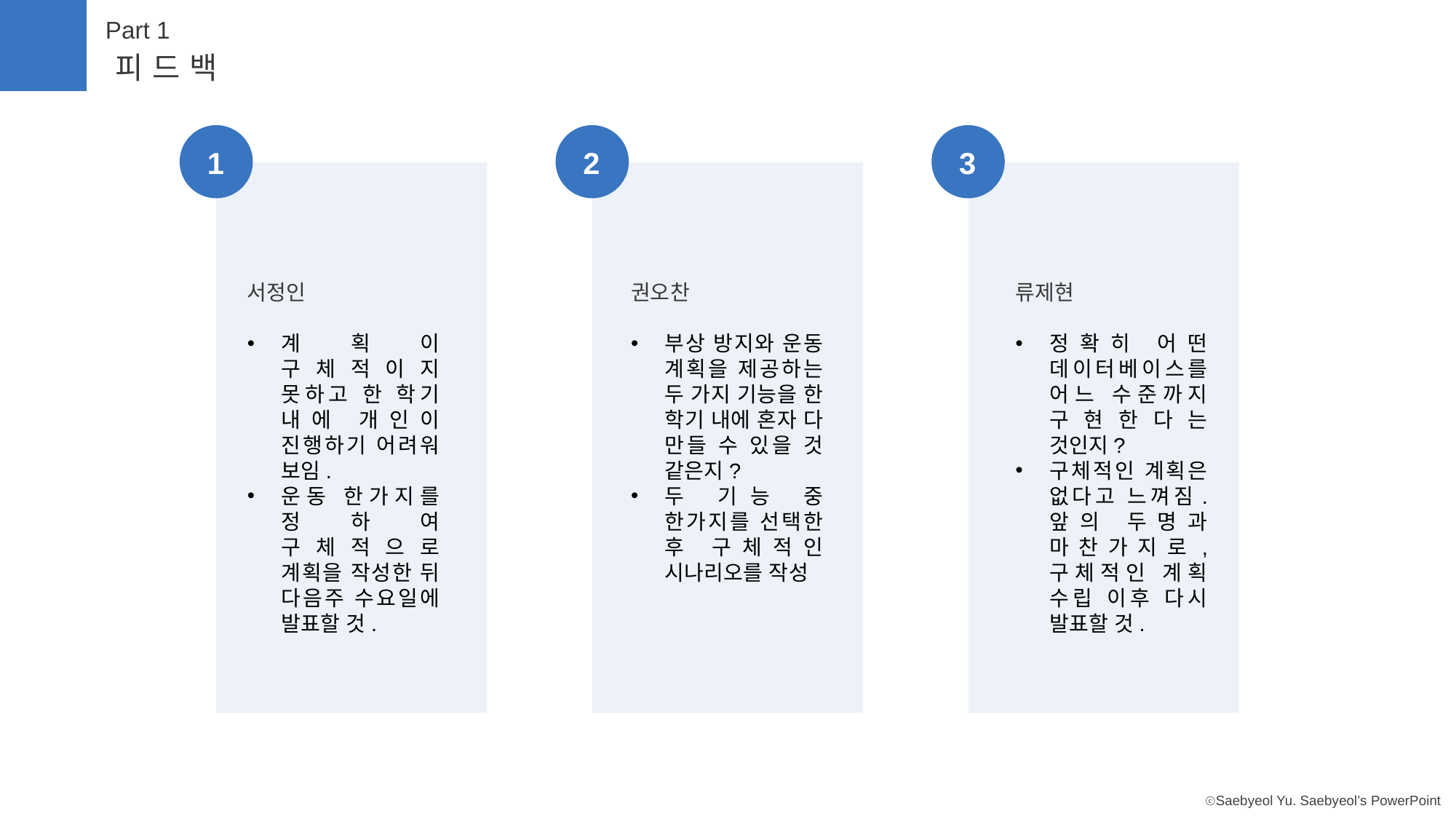

Part 1
피드백

1
2
3

서정인

계획이 구체적이지 못하고 한 학기 내에 개인이 진행하기 어려워 보임.
운동 한가지를 정하여 구체적으로 계획을 작성한 뒤 다음주 수요일에 발표할 것.
권오찬

부상 방지와 운동 계획을 제공하는 두 가지 기능을 한 학기 내에 혼자 다 만들 수 있을 것 같은지?
두 기능 중 한가지를 선택한 후 구체적인 시나리오를 작성
류제현

정확히 어떤 데이터베이스를 어느 수준까지 구현한다는 것인지?
구체적인 계획은 없다고 느껴짐. 앞의 두명과 마찬가지로, 구체적인 계획 수립 이후 다시 발표할 것.